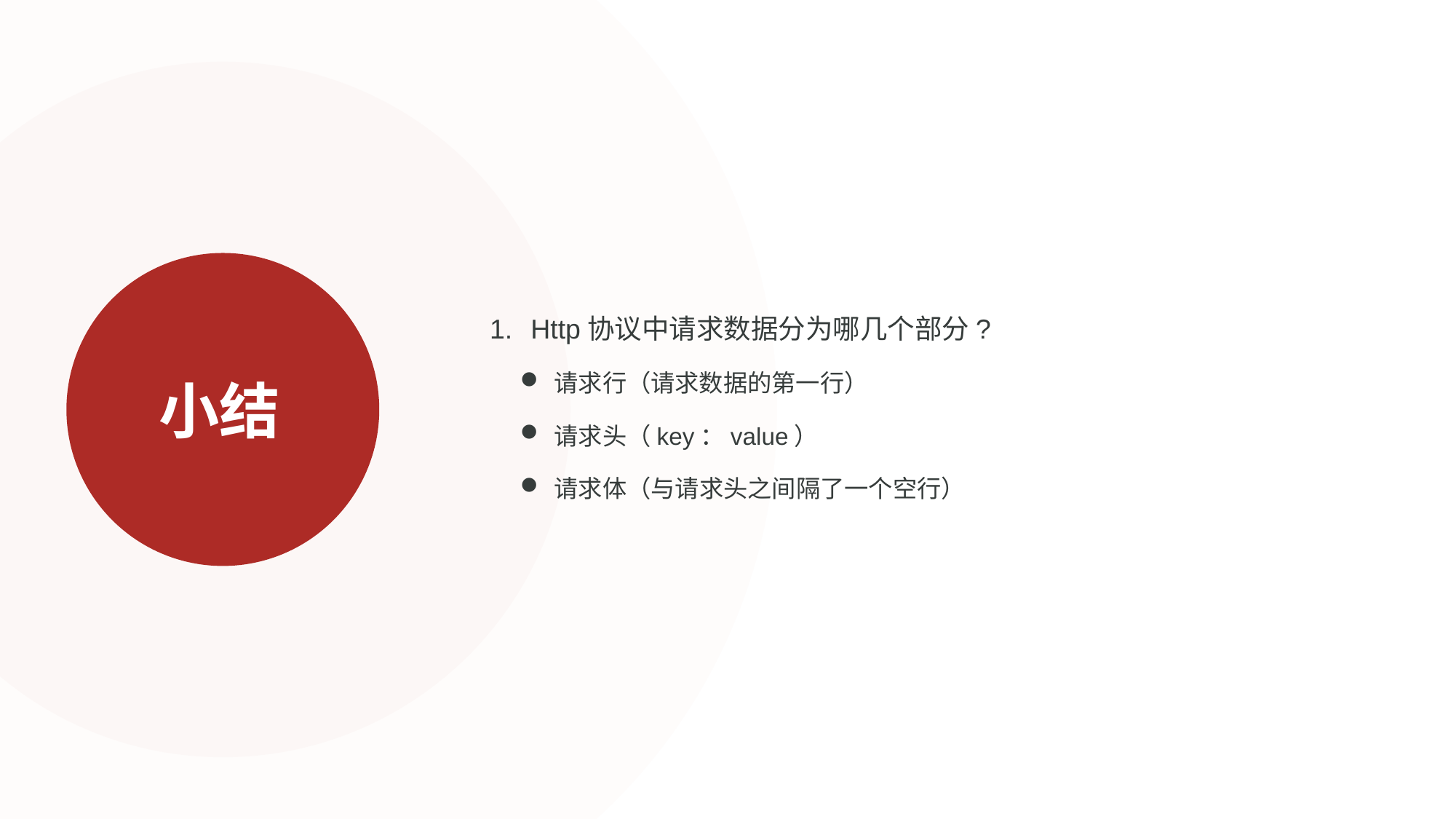

Http协议中请求数据分为哪几个部分?
请求行（请求数据的第一行）
请求头（key：value）
请求体（与请求头之间隔了一个空行）